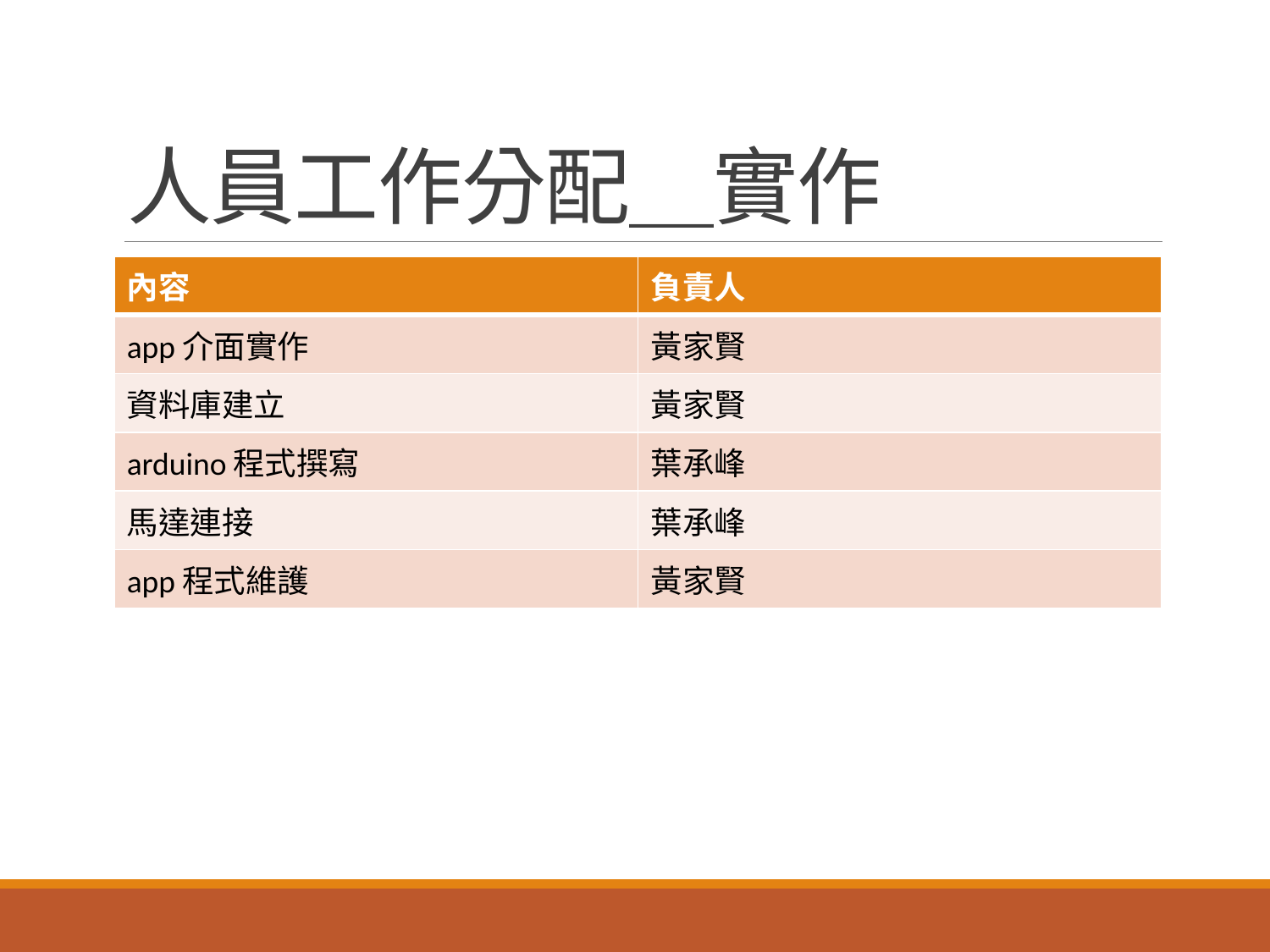

# 人員工作分配＿實作
| 內容 | 負責人 |
| --- | --- |
| app介面實作 | 黃家賢 |
| 資料庫建立 | 黃家賢 |
| arduino程式撰寫 | 葉承峰 |
| 馬達連接 | 葉承峰 |
| app程式維護 | 黃家賢 |